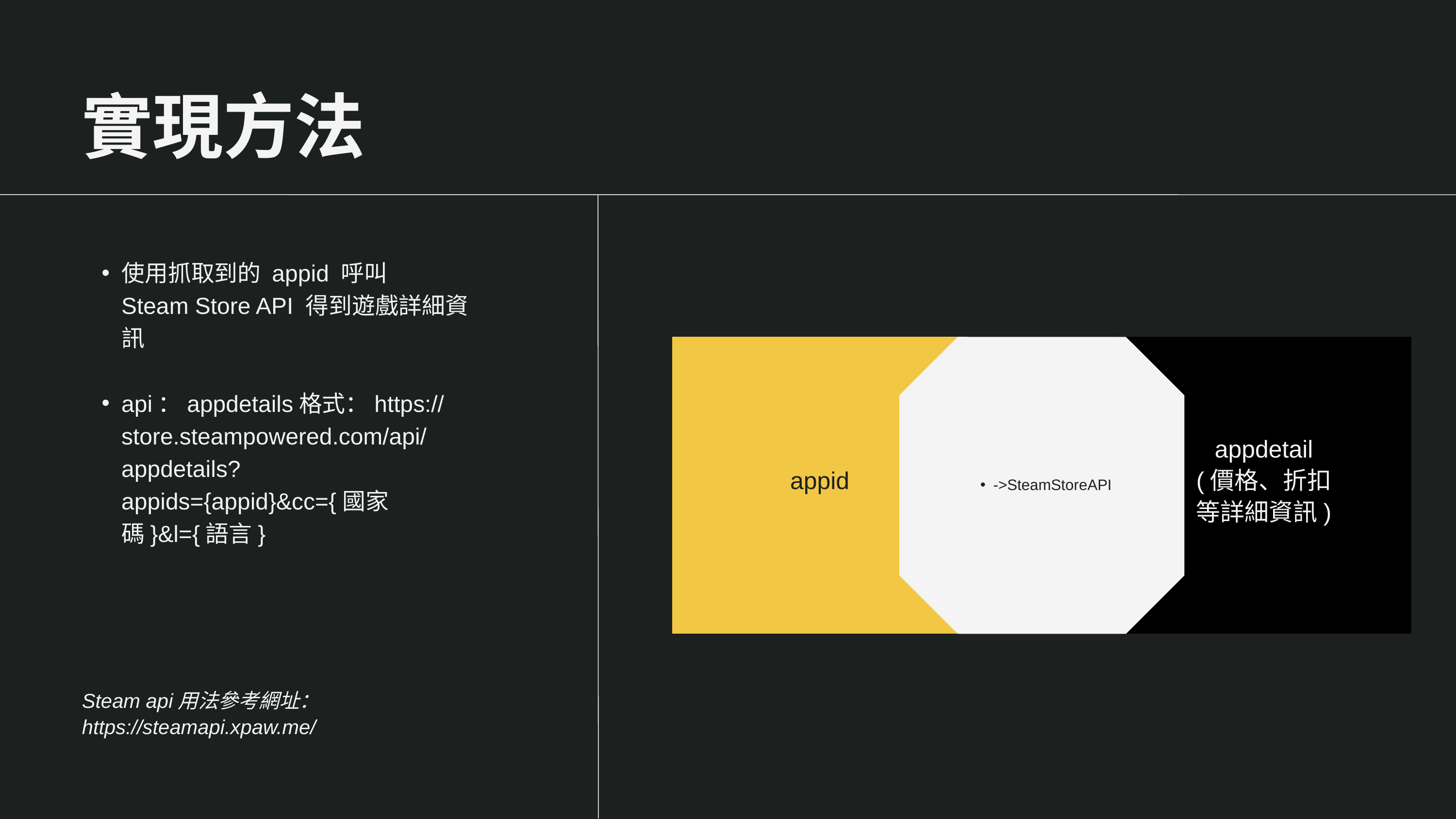

實現方法

使用抓取到的 appid 呼叫         Steam Store API 得到遊戲詳細資訊

api：appdetails格式：https://store.steampowered.com/api/appdetails?appids={appid}&cc={國家碼}&l={語言}

appid

->SteamStoreAPI

appdetail
(價格、折扣
等詳細資訊)

Steam api用法參考網址：
https://steamapi.xpaw.me/